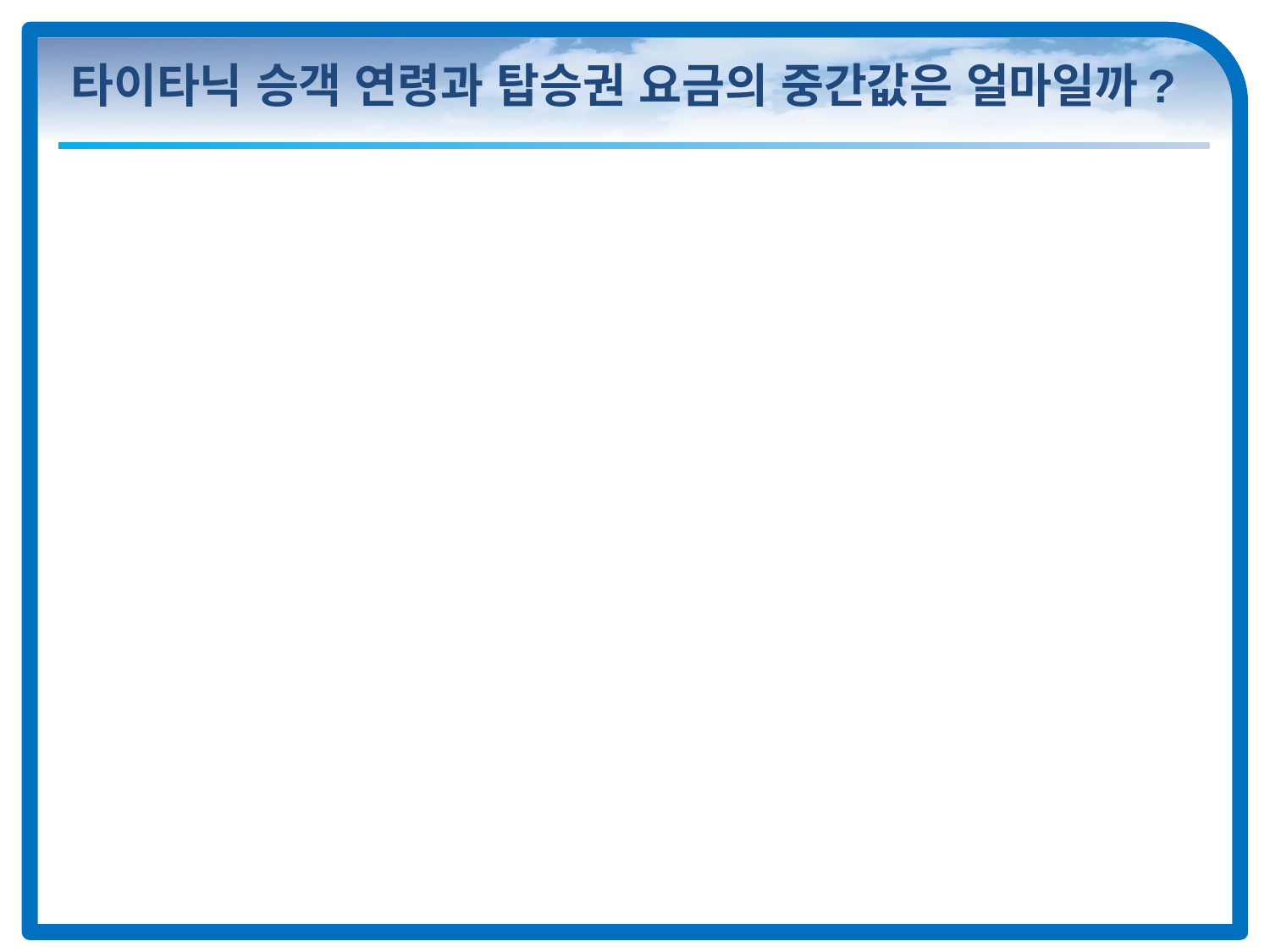

# 타이타닉 승객 연령과 탑승권 요금의 중간값은 얼마일까?